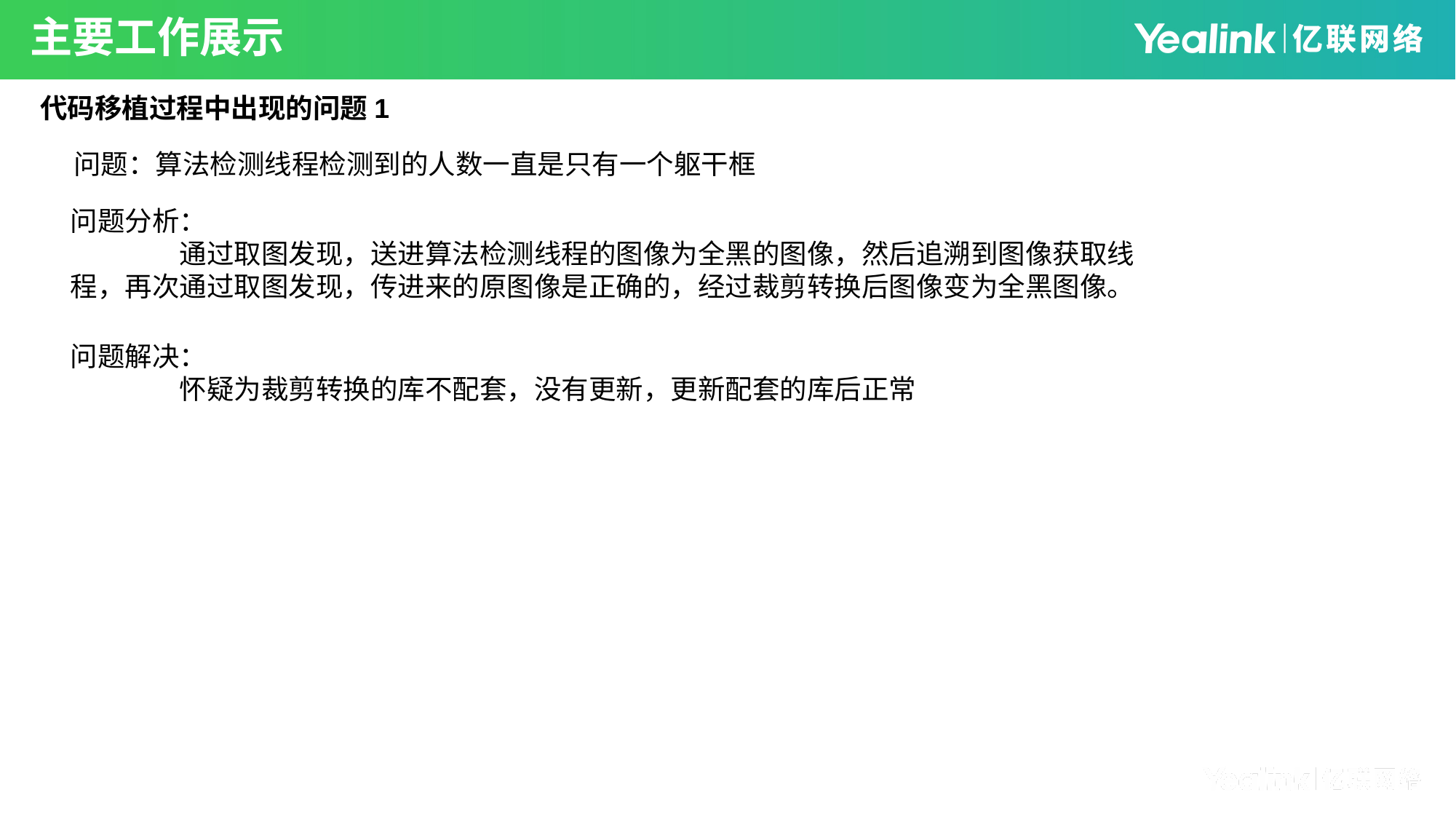

主要工作展示

代码移植过程中出现的问题1
问题：算法检测线程检测到的人数一直是只有一个躯干框
问题分析：
	通过取图发现，送进算法检测线程的图像为全黑的图像，然后追溯到图像获取线程，再次通过取图发现，传进来的原图像是正确的，经过裁剪转换后图像变为全黑图像。
问题解决：
	怀疑为裁剪转换的库不配套，没有更新，更新配套的库后正常